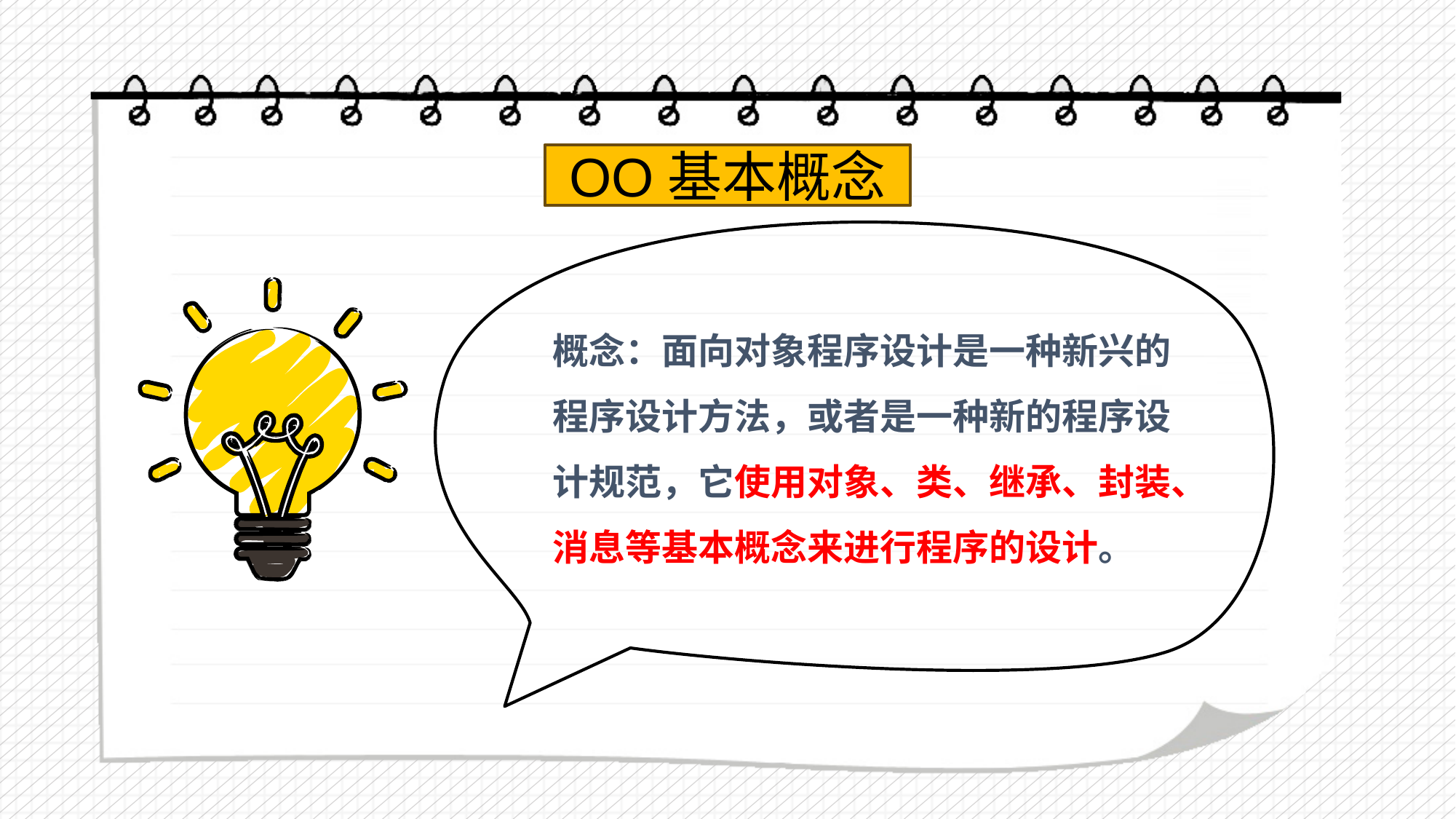

OO基本概念

概念：面向对象程序设计是一种新兴的程序设计方法，或者是一种新的程序设计规范，它使用对象、类、继承、封装、消息等基本概念来进行程序的设计。